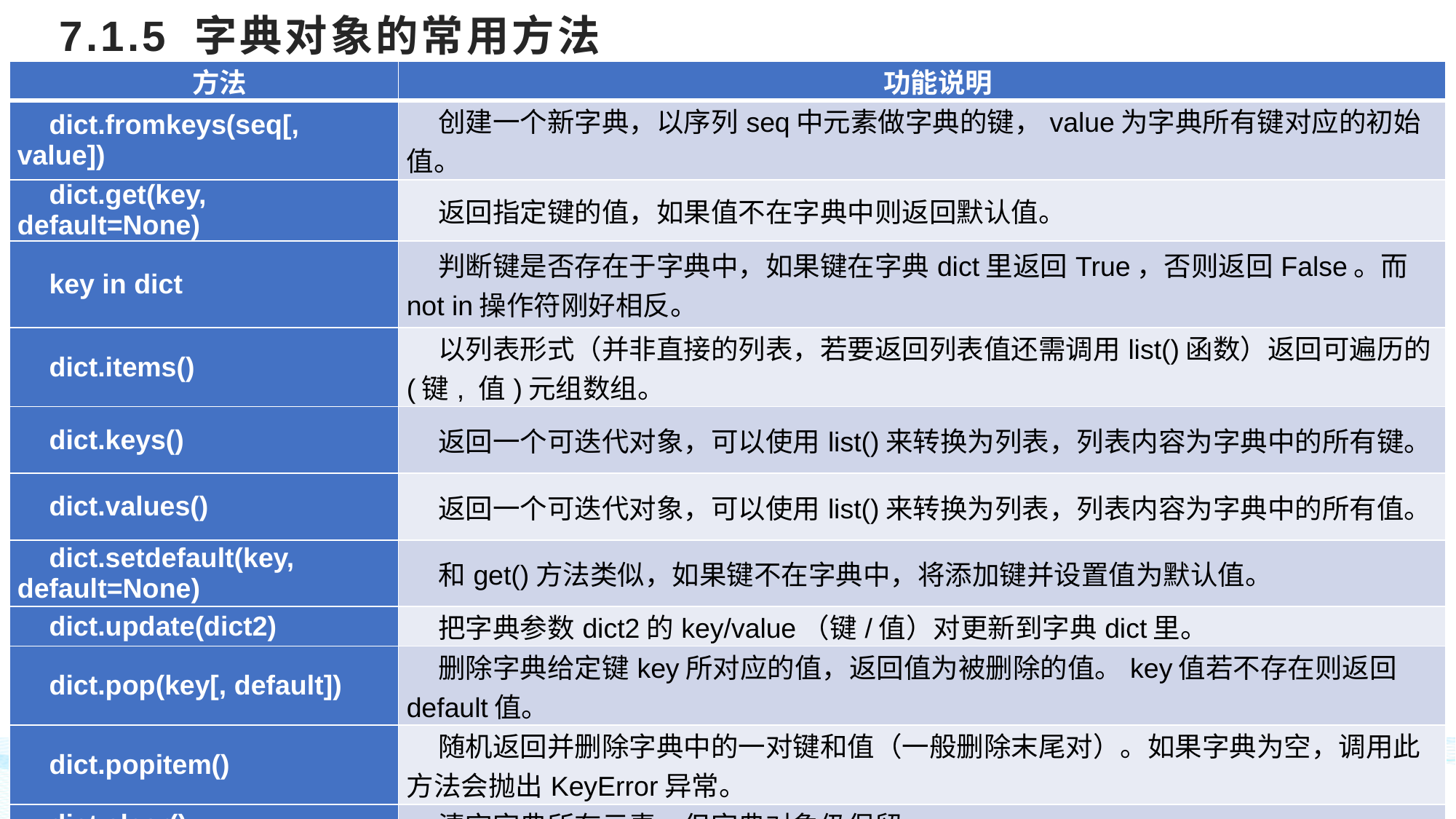

# 7.1.5 字典对象的常用方法
| 方法 | 功能说明 |
| --- | --- |
| dict.fromkeys(seq[, value]) | 创建一个新字典，以序列seq中元素做字典的键，value为字典所有键对应的初始值。 |
| dict.get(key, default=None) | 返回指定键的值，如果值不在字典中则返回默认值。 |
| key in dict | 判断键是否存在于字典中，如果键在字典dict里返回True，否则返回False。而not in操作符刚好相反。 |
| dict.items() | 以列表形式（并非直接的列表，若要返回列表值还需调用list()函数）返回可遍历的(键, 值)元组数组。 |
| dict.keys() | 返回一个可迭代对象，可以使用list()来转换为列表，列表内容为字典中的所有键。 |
| dict.values() | 返回一个可迭代对象，可以使用list()来转换为列表，列表内容为字典中的所有值。 |
| dict.setdefault(key, default=None) | 和get()方法类似，如果键不在字典中，将添加键并设置值为默认值。 |
| dict.update(dict2) | 把字典参数dict2的key/value（键/值）对更新到字典dict里。 |
| dict.pop(key[, default]) | 删除字典给定键key所对应的值，返回值为被删除的值。key值若不存在则返回default值。 |
| dict.popitem() | 随机返回并删除字典中的一对键和值（一般删除末尾对）。如果字典为空，调用此方法会抛出KeyError异常。 |
| dict.clear() | 清空字典所有元素，但字典对象仍保留。 |
| dict.copy() | 复制并返回一个新字典。 |
25